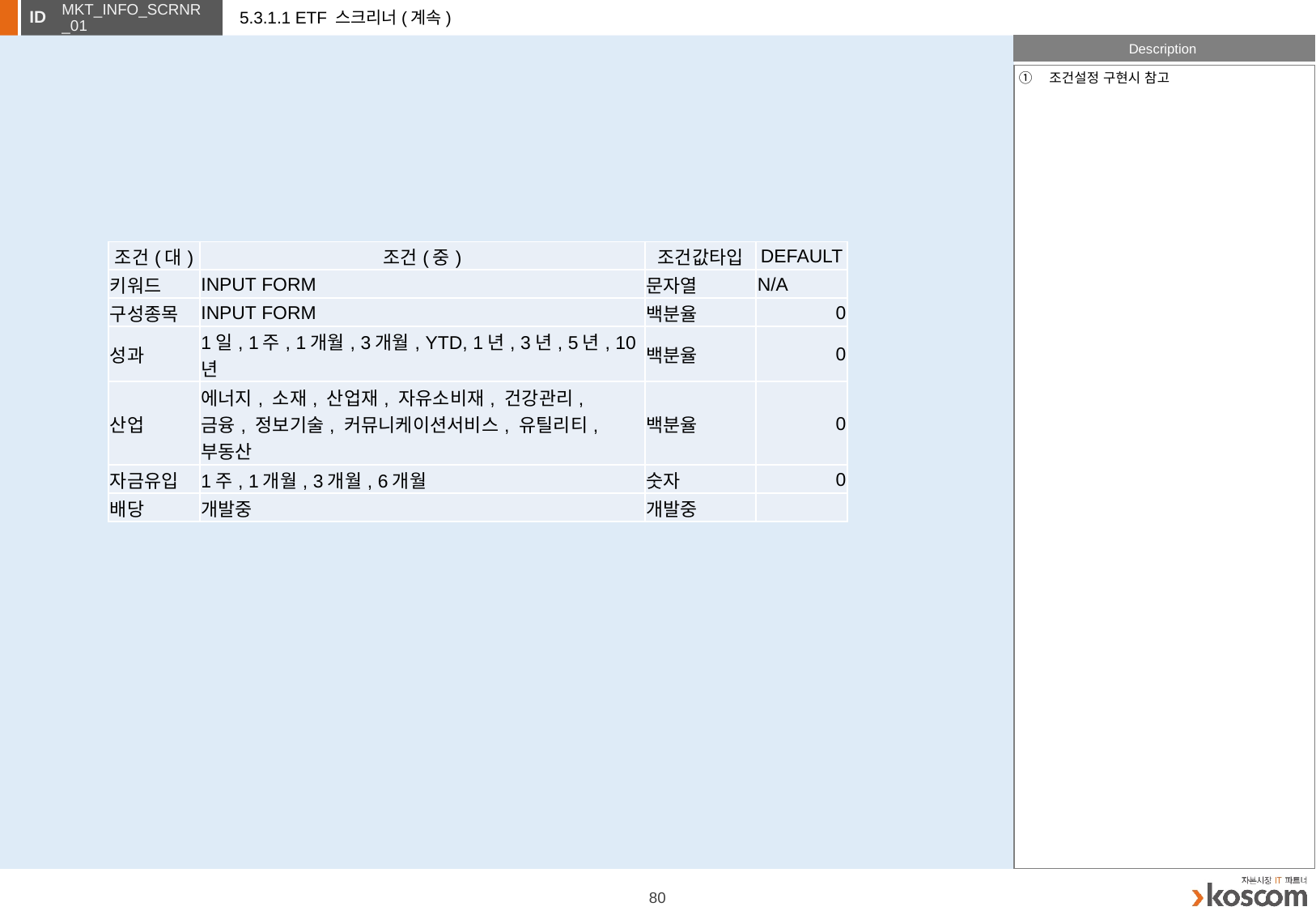

# 5.3.1.1 ETF 스크리너(계속)
MKT_INFO_SCRNR_01
조건설정 구현시 참고
| 조건(대) | 조건(중) | 조건값타입 | DEFAULT |
| --- | --- | --- | --- |
| 키워드 | INPUT FORM | 문자열 | N/A |
| 구성종목 | INPUT FORM | 백분율 | 0 |
| 성과 | 1일, 1주, 1개월, 3개월, YTD, 1년, 3년, 5년, 10년 | 백분율 | 0 |
| 산업 | 에너지, 소재, 산업재, 자유소비재, 건강관리, 금융, 정보기술, 커뮤니케이션서비스, 유틸리티, 부동산 | 백분율 | 0 |
| 자금유입 | 1주, 1개월, 3개월, 6개월 | 숫자 | 0 |
| 배당 | 개발중 | 개발중 |  |